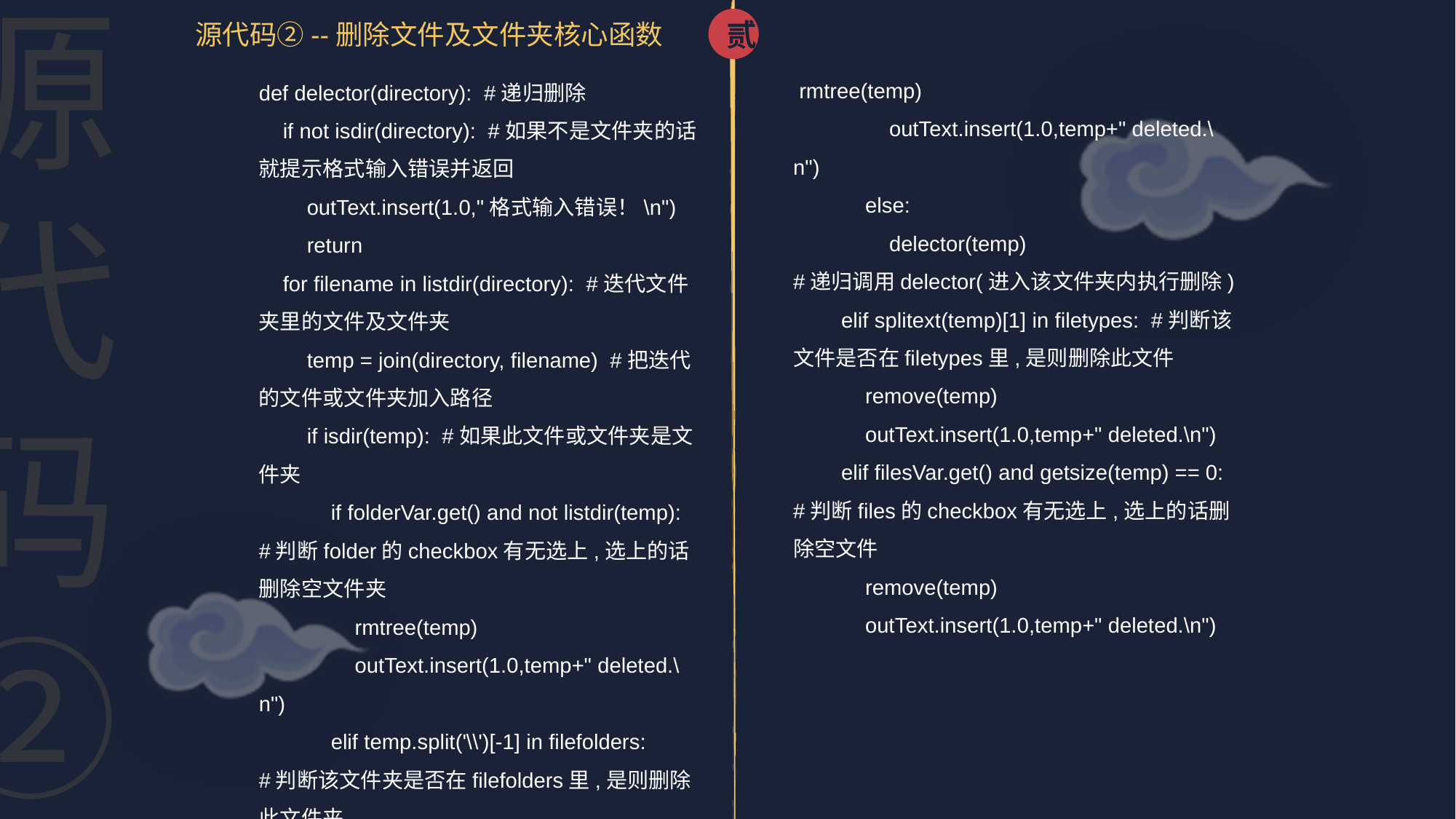

源代码②
贰
 rmtree(temp)
                outText.insert(1.0,temp+" deleted.\n")
            else:
                delector(temp)
#递归调用delector(进入该文件夹内执行删除)
        elif splitext(temp)[1] in filetypes:  #判断该文件是否在filetypes里,是则删除此文件
            remove(temp)
            outText.insert(1.0,temp+" deleted.\n")
        elif filesVar.get() and getsize(temp) == 0:  #判断files的checkbox有无选上,选上的话删除空文件
            remove(temp)
            outText.insert(1.0,temp+" deleted.\n")
源代码②--删除文件及文件夹核心函数
def delector(directory):  #递归删除
    if not isdir(directory):  #如果不是文件夹的话就提示格式输入错误并返回
        outText.insert(1.0,"格式输入错误！\n")
        return
    for filename in listdir(directory):  #迭代文件夹里的文件及文件夹
        temp = join(directory, filename)  #把迭代的文件或文件夹加入路径
        if isdir(temp):  #如果此文件或文件夹是文件夹
            if folderVar.get() and not listdir(temp):  #判断folder的checkbox有无选上,选上的话删除空文件夹
                rmtree(temp)
                outText.insert(1.0,temp+" deleted.\n")
            elif temp.split('\\')[-1] in filefolders:
#判断该文件夹是否在filefolders里,是则删除此文件夹